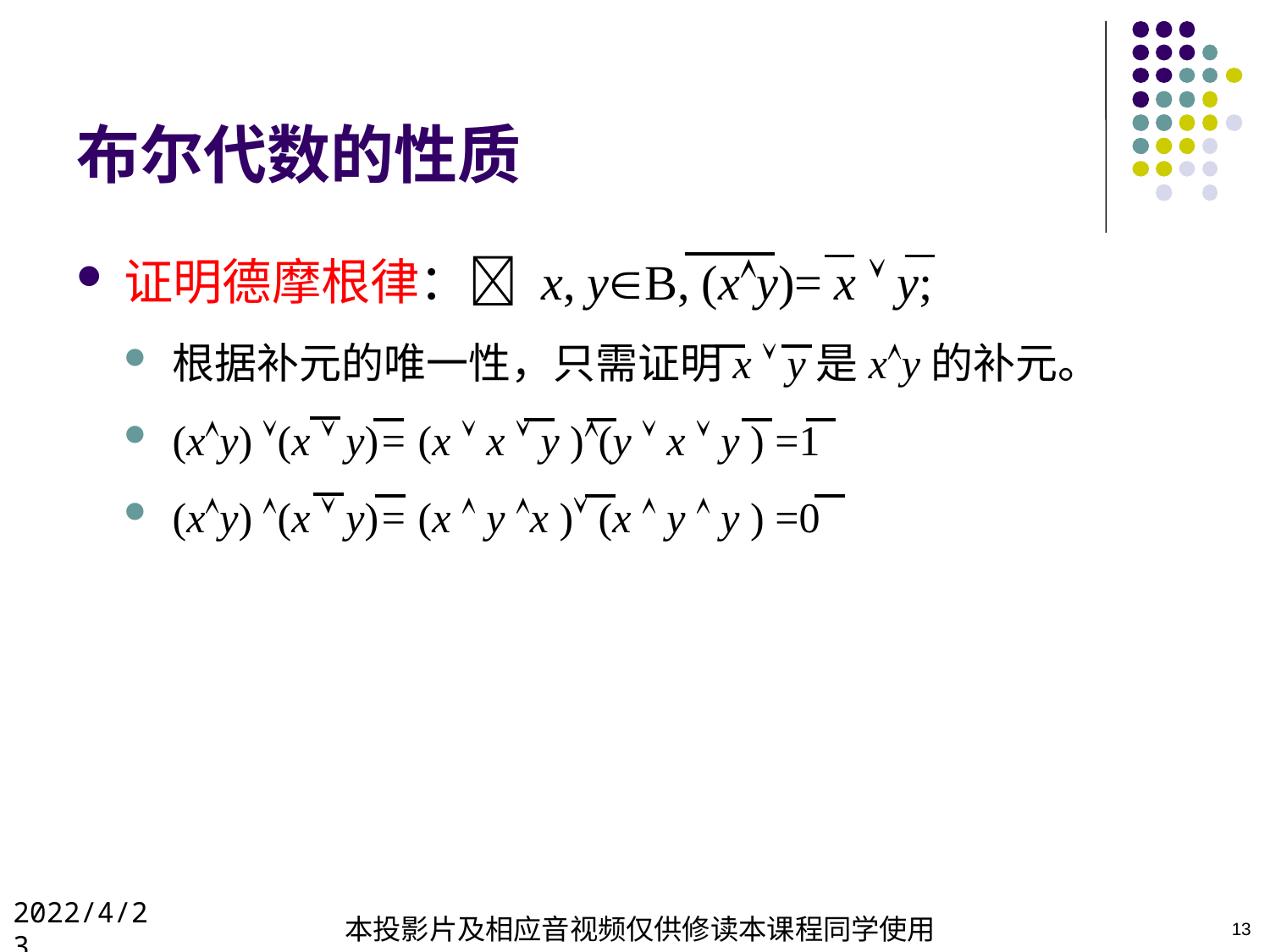

13
# 布尔代数的性质
证明德摩根律：∀ x, y∈B, (x∧y)= x ∨ y;
根据补元的唯一性，只需证明x ∨ y是x∧y的补元。
(x∧y) ∨(x ∨ y)= (x ∨ x ∨ y )∧(y ∨ x ∨ y ) =1
(x∧y) ∧(x ∨ y)= (x ∧ y ∧x )∨ (x ∧ y ∧ y ) =0
2022/4/23
本投影片及相应音视频仅供修读本课程同学使用